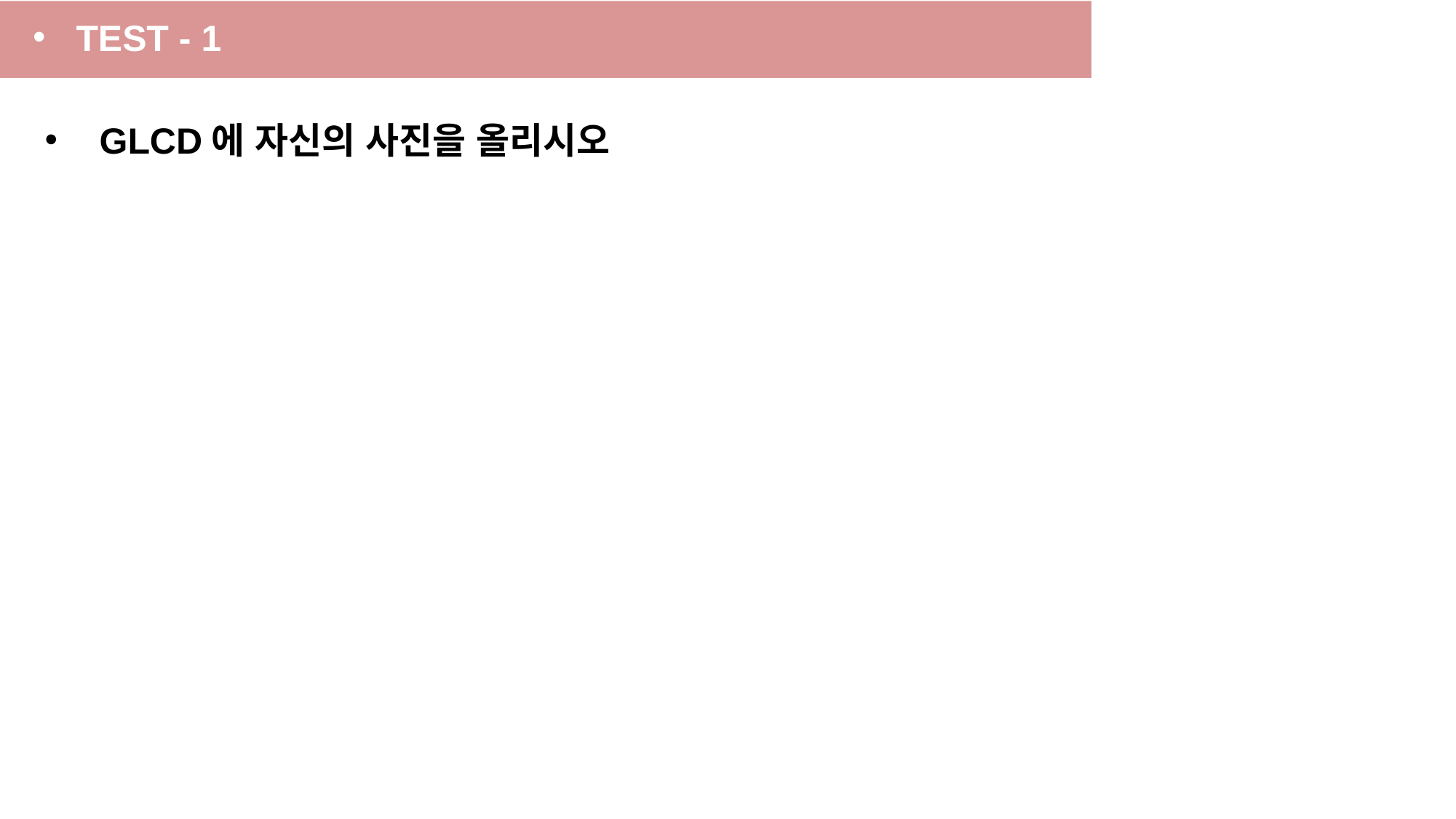

TEST - 1
GLCD에 자신의 사진을 올리시오